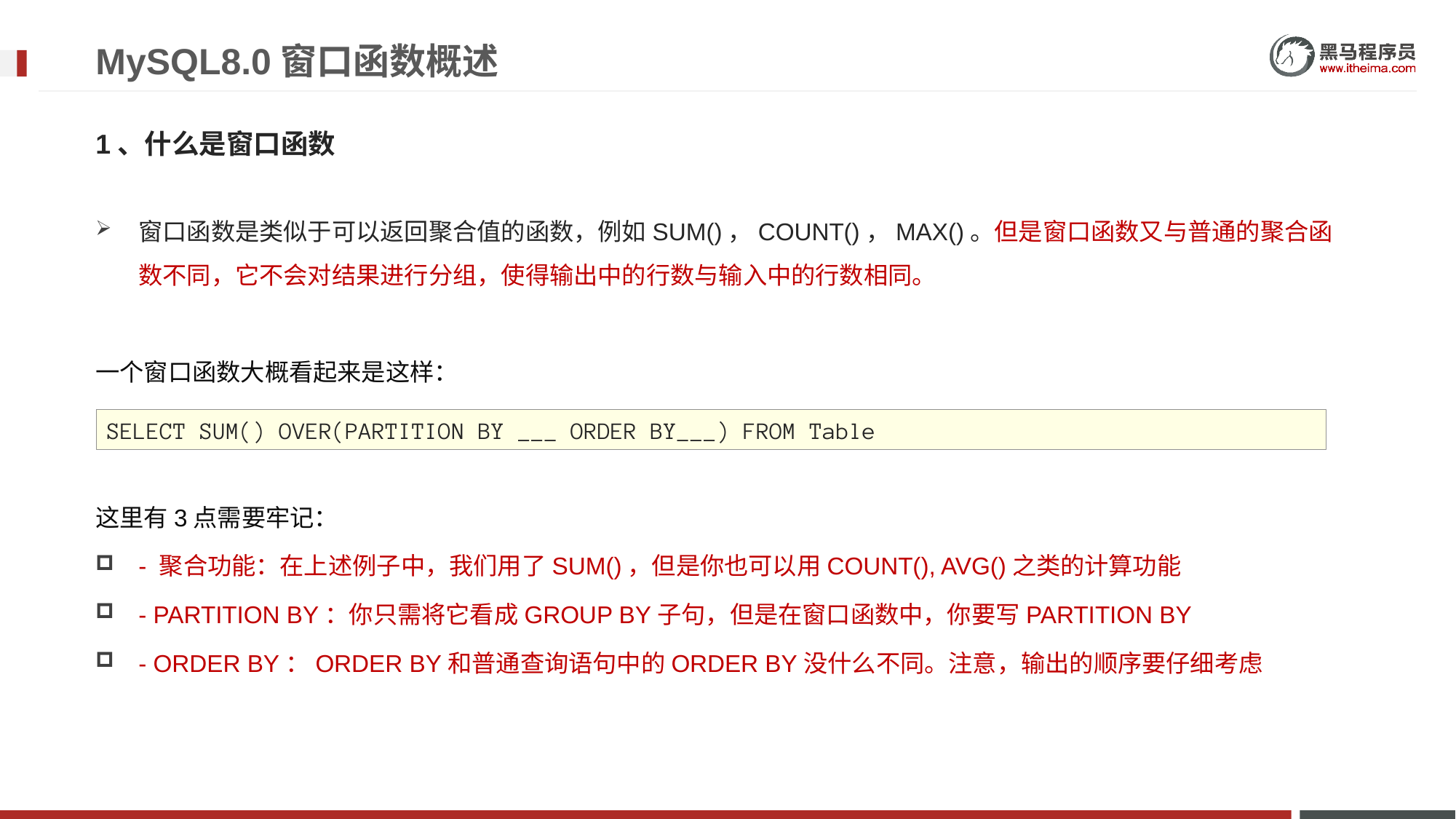

# MySQL8.0窗口函数概述
1、什么是窗口函数
窗口函数是类似于可以返回聚合值的函数，例如SUM()，COUNT()，MAX()。但是窗口函数又与普通的聚合函数不同，它不会对结果进行分组，使得输出中的行数与输入中的行数相同。

一个窗口函数大概看起来是这样：

这里有3点需要牢记：
- 聚合功能：在上述例子中，我们用了SUM()，但是你也可以用COUNT(), AVG()之类的计算功能
- PARTITION BY：你只需将它看成GROUP BY子句，但是在窗口函数中，你要写PARTITION BY
- ORDER BY：ORDER BY和普通查询语句中的ORDER BY没什么不同。注意，输出的顺序要仔细考虑
SELECT SUM() OVER(PARTITION BY ___ ORDER BY___) FROM Table